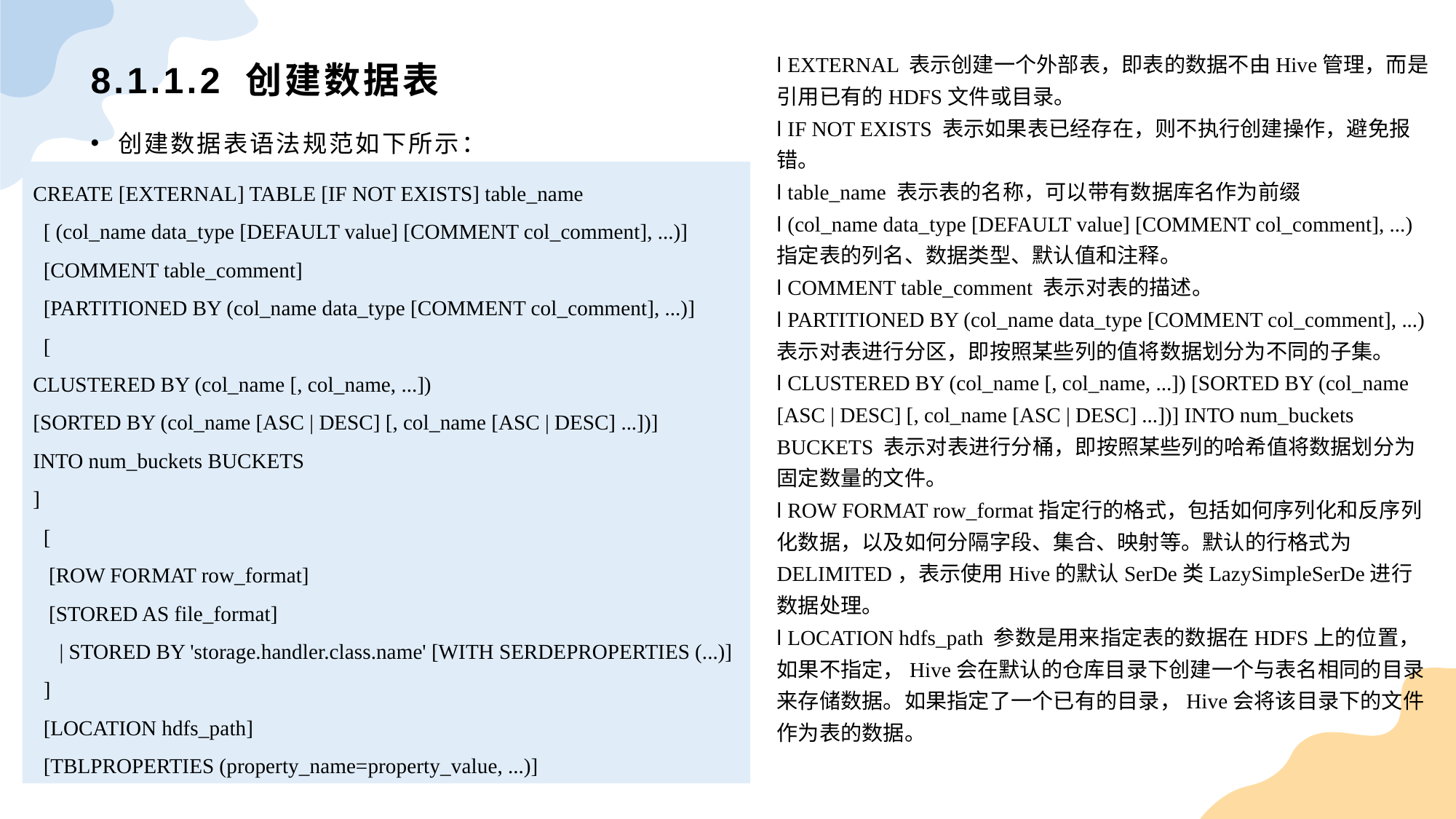

l EXTERNAL 表示创建一个外部表，即表的数据不由Hive管理，而是引用已有的HDFS文件或目录。
l IF NOT EXISTS 表示如果表已经存在，则不执行创建操作，避免报错。
l table_name 表示表的名称，可以带有数据库名作为前缀
l (col_name data_type [DEFAULT value] [COMMENT col_comment], ...) 指定表的列名、数据类型、默认值和注释。
l COMMENT table_comment 表示对表的描述。
l PARTITIONED BY (col_name data_type [COMMENT col_comment], ...) 表示对表进行分区，即按照某些列的值将数据划分为不同的子集。
l CLUSTERED BY (col_name [, col_name, ...]) [SORTED BY (col_name [ASC | DESC] [, col_name [ASC | DESC] ...])] INTO num_buckets BUCKETS 表示对表进行分桶，即按照某些列的哈希值将数据划分为固定数量的文件。
l ROW FORMAT row_format指定行的格式，包括如何序列化和反序列化数据，以及如何分隔字段、集合、映射等。默认的行格式为DELIMITED，表示使用Hive的默认SerDe类LazySimpleSerDe进行数据处理。
l LOCATION hdfs_path 参数是用来指定表的数据在HDFS上的位置，如果不指定，Hive会在默认的仓库目录下创建一个与表名相同的目录来存储数据。如果指定了一个已有的目录，Hive会将该目录下的文件作为表的数据。
# 8.1.1.2 创建数据表
创建数据表语法规范如下所示：
CREATE [EXTERNAL] TABLE [IF NOT EXISTS] table_name
  [ (col_name data_type [DEFAULT value] [COMMENT col_comment], ...)]
  [COMMENT table_comment]
  [PARTITIONED BY (col_name data_type [COMMENT col_comment], ...)]
  [
CLUSTERED BY (col_name [, col_name, ...])
[SORTED BY (col_name [ASC | DESC] [, col_name [ASC | DESC] ...])]
INTO num_buckets BUCKETS
]
  [
   [ROW FORMAT row_format]
   [STORED AS file_format]
     | STORED BY 'storage.handler.class.name' [WITH SERDEPROPERTIES (...)]
  ]
  [LOCATION hdfs_path]
  [TBLPROPERTIES (property_name=property_value, ...)]